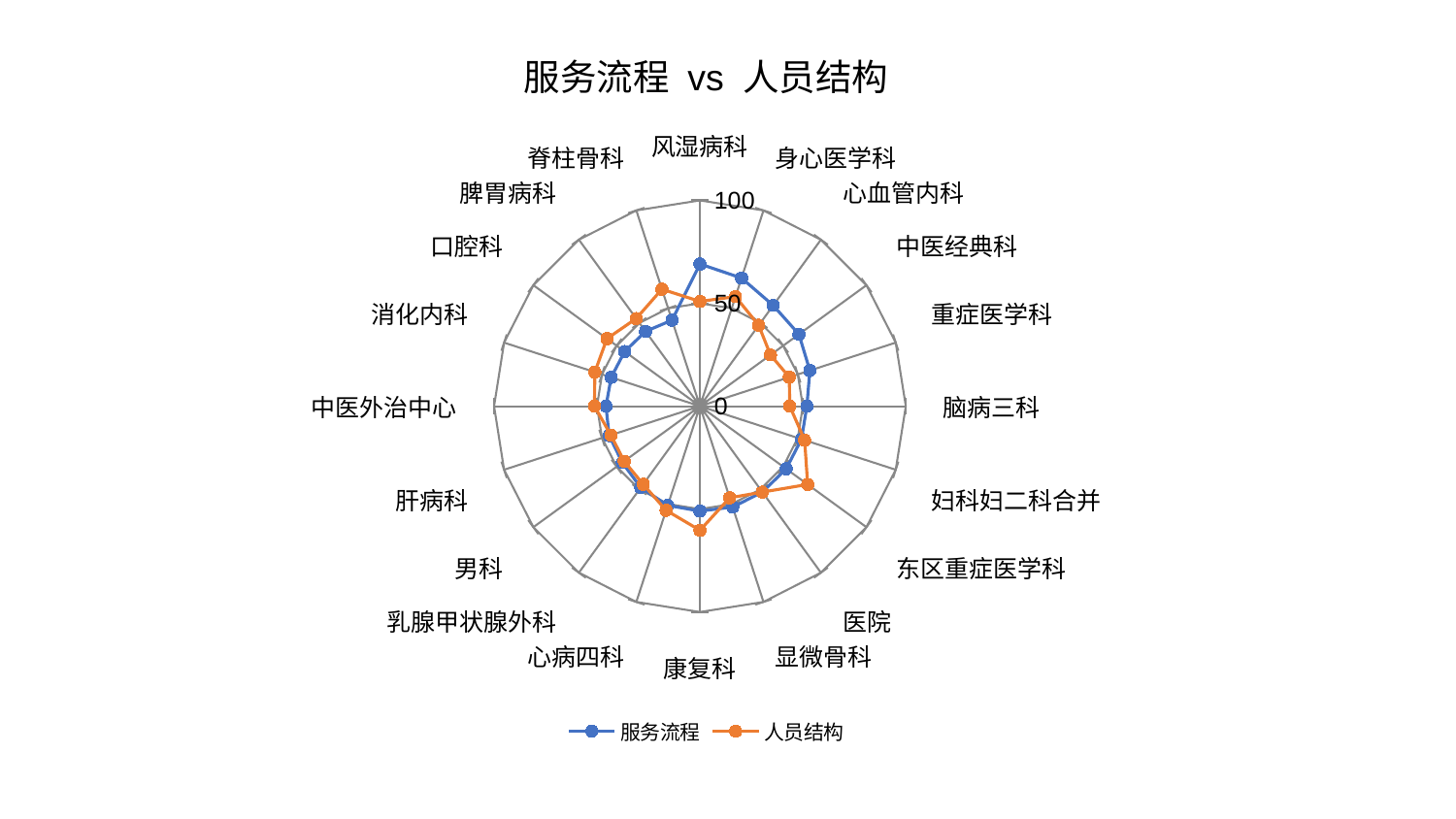

### Chart: 服务流程 vs 人员结构

| Category | 服务流程 | 人员结构 |
|---|---|---|
| 风湿病科 | 69.07218598462589 | 50.89895028666983 |
| 身心医学科 | 65.47152460522824 | 55.99219094451291 |
| 心血管内科 | 60.542398441693756 | 48.58946304580578 |
| 中医经典科 | 59.44244039404909 | 42.391145500045724 |
| 重症医学科 | 56.14494750604931 | 45.66272547498414 |
| 脑病三科 | 51.9510504681632 | 43.663114422201474 |
| 妇科妇二科合并 | 51.8983793643923 | 53.49113754493325 |
| 东区重症医学科 | 51.804698501984575 | 64.72393646639121 |
| 医院 | 51.59040550398939 | 51.61240620627745 |
| 显微骨科 | 51.54071386198892 | 46.81129080342673 |
| 康复科 | 50.99692642311672 | 60.31609474443549 |
| 心病四科 | 50.68324047922445 | 53.203352491571636 |
| 乳腺甲状腺外科 | 48.893932859740346 | 46.90601748902677 |
| 男科 | 46.60703960219209 | 45.46980317031557 |
| 肝病科 | 46.359437831206435 | 45.49065722907513 |
| 中医外治中心 | 45.636681123846536 | 51.21972210083314 |
| 消化内科 | 45.31665605816261 | 53.658601439863446 |
| 口腔科 | 45.18747761430103 | 55.83873044004492 |
| 脾胃病科 | 44.92620465670724 | 52.65761470788005 |
| 脊柱骨科 | 43.95750409264634 | 59.74802801559003 |
60